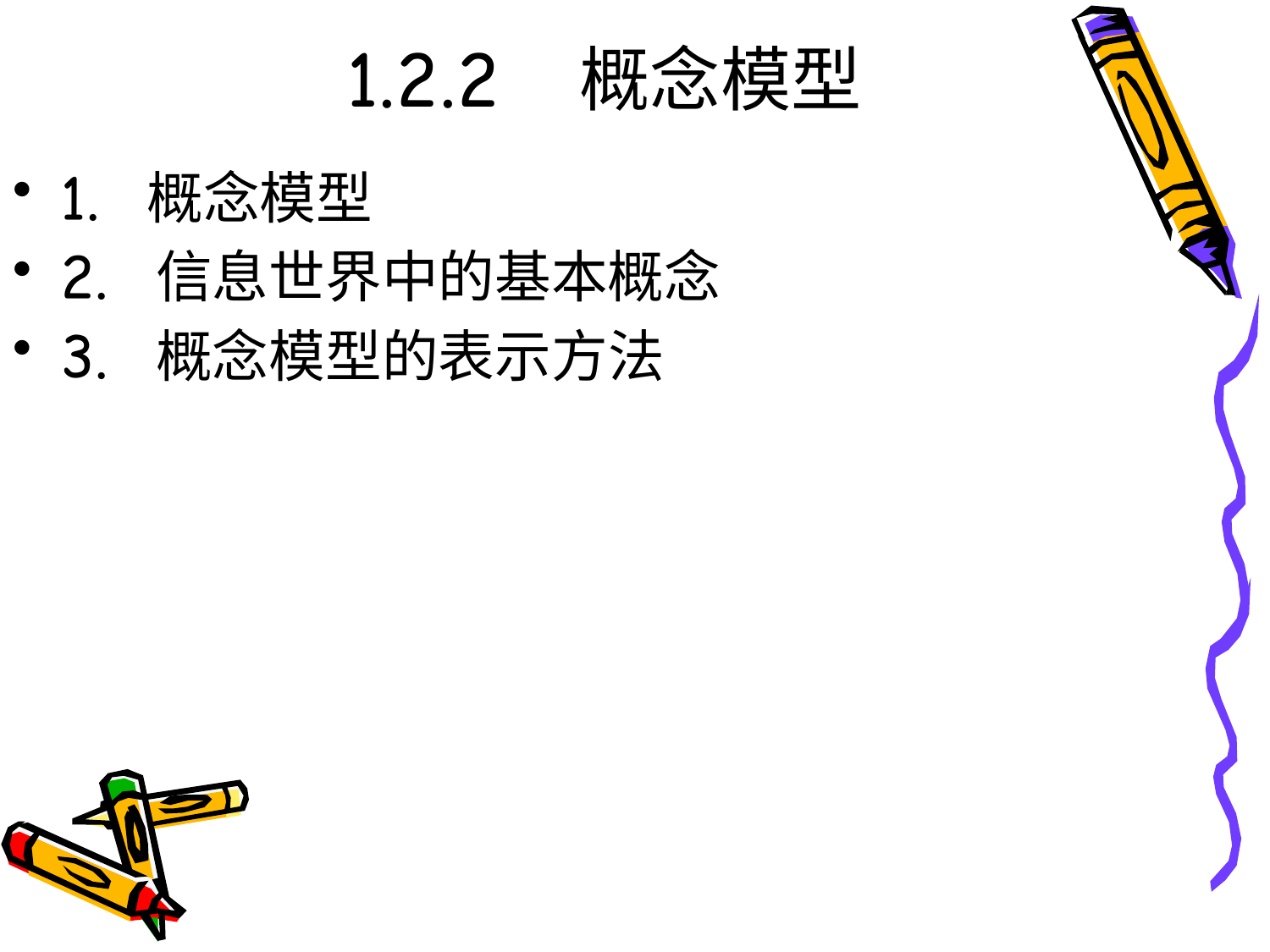

# 1.2.2   概念模型
1.  概念模型
2.  信息世界中的基本概念
3.  概念模型的表示方法